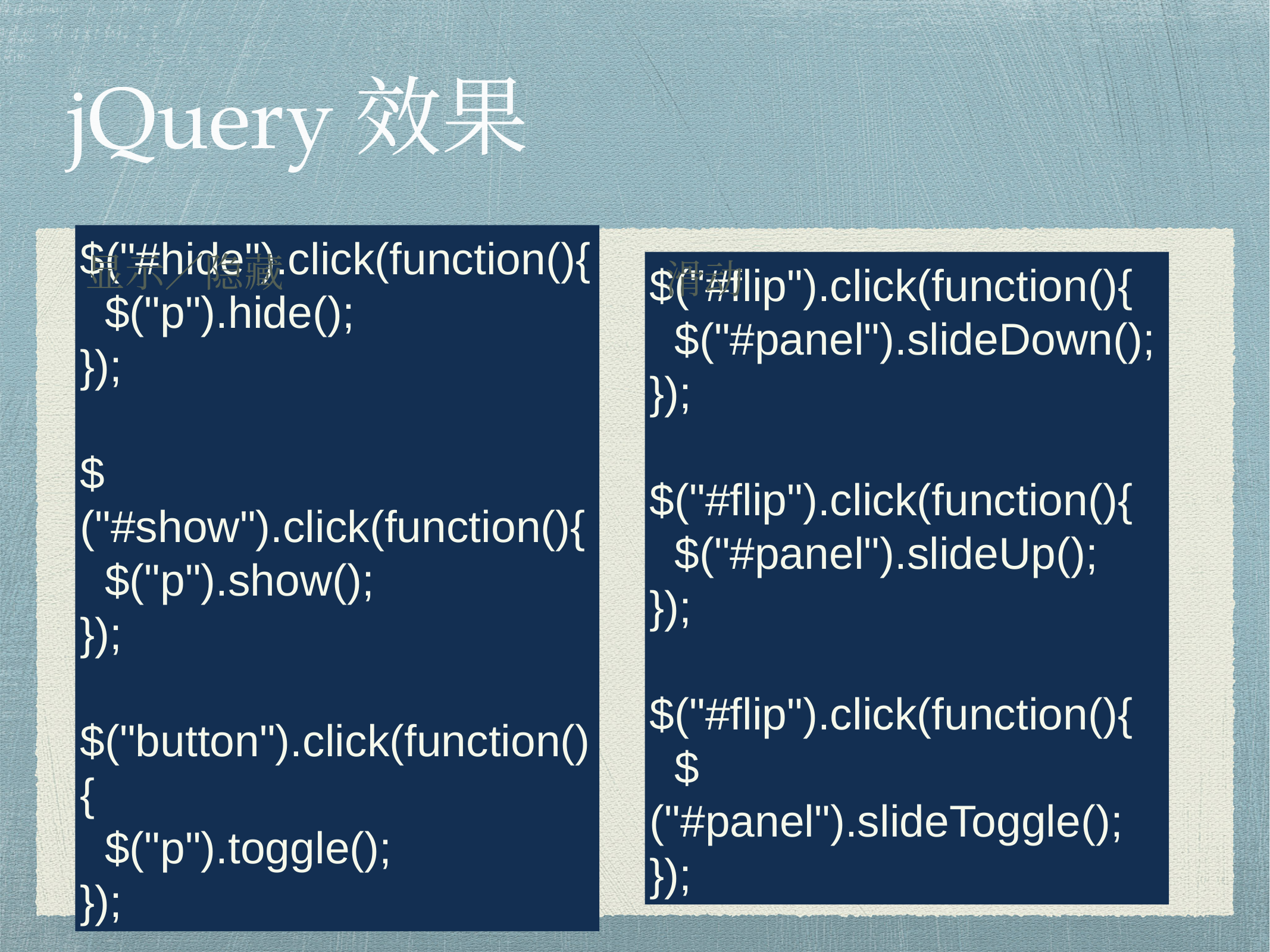

# jQuery效果
显示／隐藏
滑动
$("#hide").click(function(){
  $("p").hide();
});

$("#show").click(function(){
  $("p").show();
});

$("button").click(function(){
  $("p").toggle();
});
$("#flip").click(function(){
  $("#panel").slideDown();
});

$("#flip").click(function(){
  $("#panel").slideUp();
});

$("#flip").click(function(){
  $("#panel").slideToggle();
});